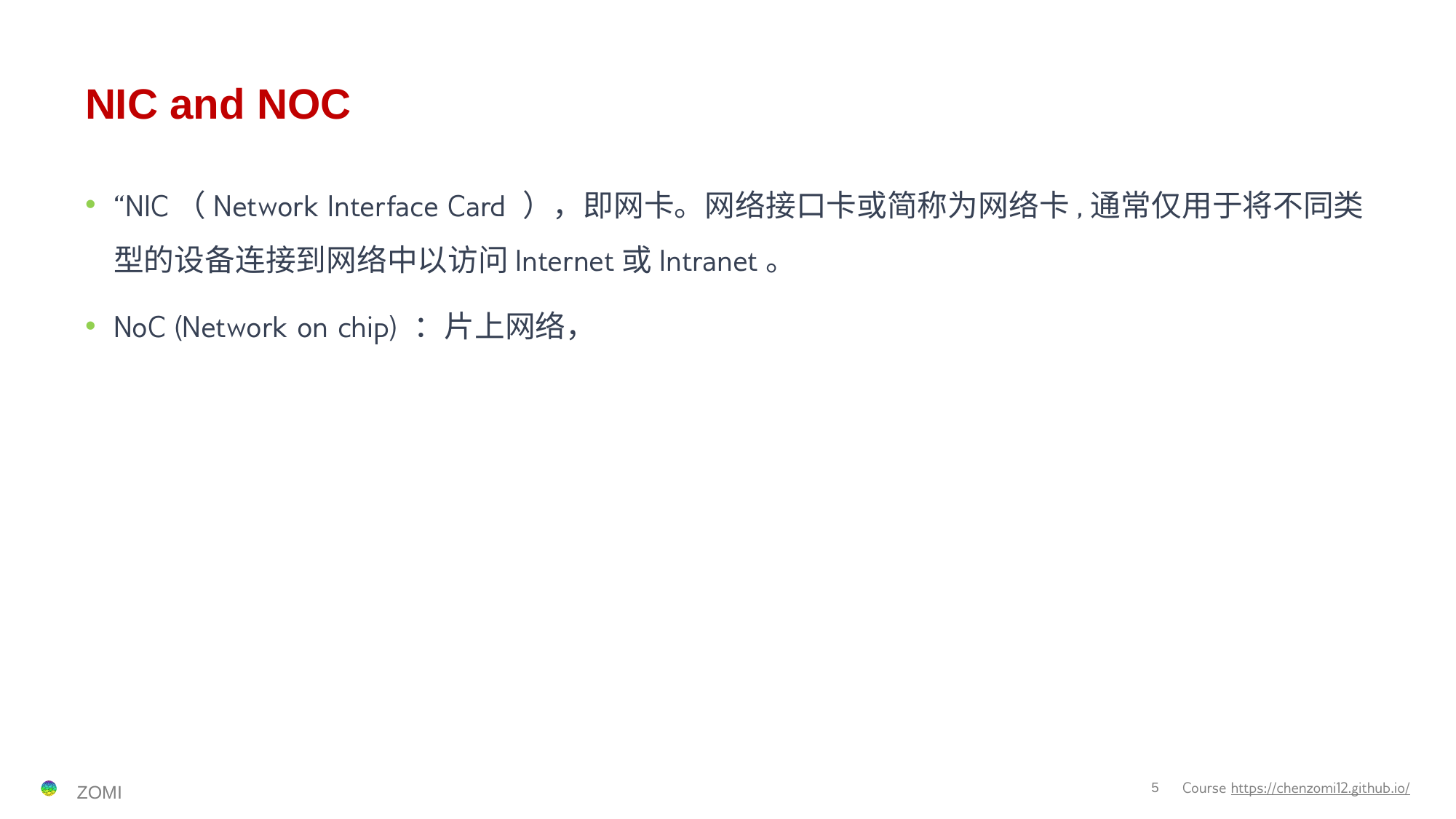

# NIC and NOC
“NIC（Network Interface Card ），即网卡。网络接口卡或简称为网络卡,通常仅用于将不同类型的设备连接到网络中以访问Internet或Intranet。
NoC (Network on chip) ：片上网络，